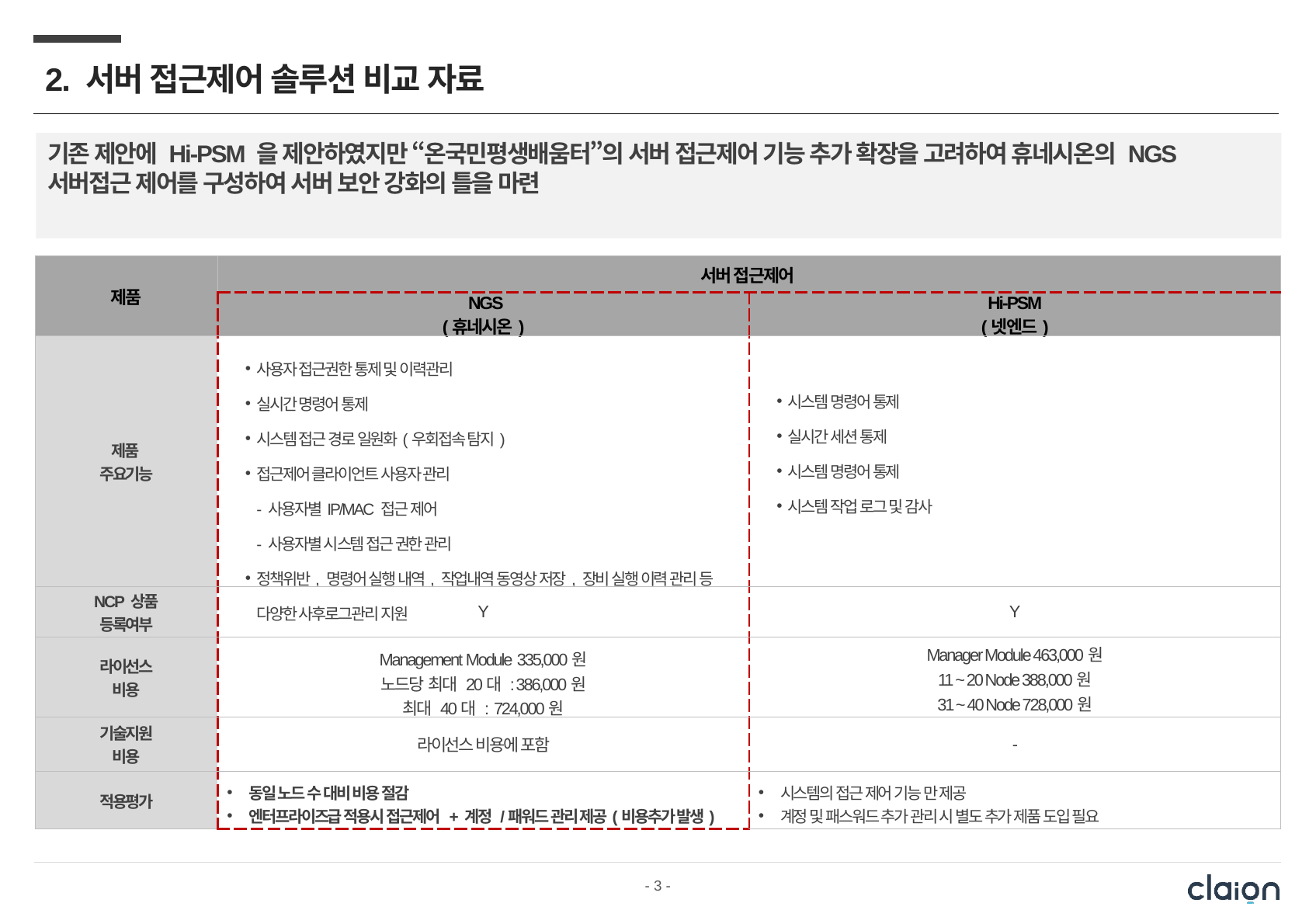

# 2. 서버 접근제어 솔루션 비교 자료
기존 제안에 Hi-PSM 을 제안하였지만 “온국민평생배움터”의 서버 접근제어 기능 추가 확장을 고려하여 휴네시온의 NGS 서버접근 제어를 구성하여 서버 보안 강화의 틀을 마련
| 제품 | 서버 접근제어 |  |
| --- | --- | --- |
|  | NGS (휴네시온) | Hi-PSM (넷엔드) |
| 제품 주요기능 | 사용자 접근권한 통제 및 이력관리 실시간 명령어 통제 시스템 접근 경로 일원화(우회접속 탐지) 접근제어 클라이언트 사용자 관리 - 사용자별IP/MAC 접근 제어 - 사용자별 시스템 접근 권한 관리 정책위반, 명령어 실행 내역, 작업내역 동영상 저장, 장비 실행 이력 관리 등 다양한 사후로그관리 지원 | 시스템 명령어 통제 실시간 세션 통제 시스템 명령어 통제 시스템 작업 로그 및 감사 |
| NCP 상품 등록여부 | Y | Y |
| 라이선스 비용 | Management Module 335,000원 노드당 최대 20대 : 386,000원 최대 40대 : 724,000원 | Manager Module 463,000원 11 ~ 20 Node 388,000원 31 ~ 40 Node 728,000원 |
| 기술지원 비용 | 라이선스 비용에 포함 | - |
| 적용평가 | 동일 노드 수 대비 비용 절감 엔터프라이즈급 적용시 접근제어 + 계정 /패워드 관리 제공(비용추가 발생) | 시스템의 접근 제어 기능 만 제공 계정 및 패스워드 추가 관리 시 별도 추가 제품 도입 필요 |